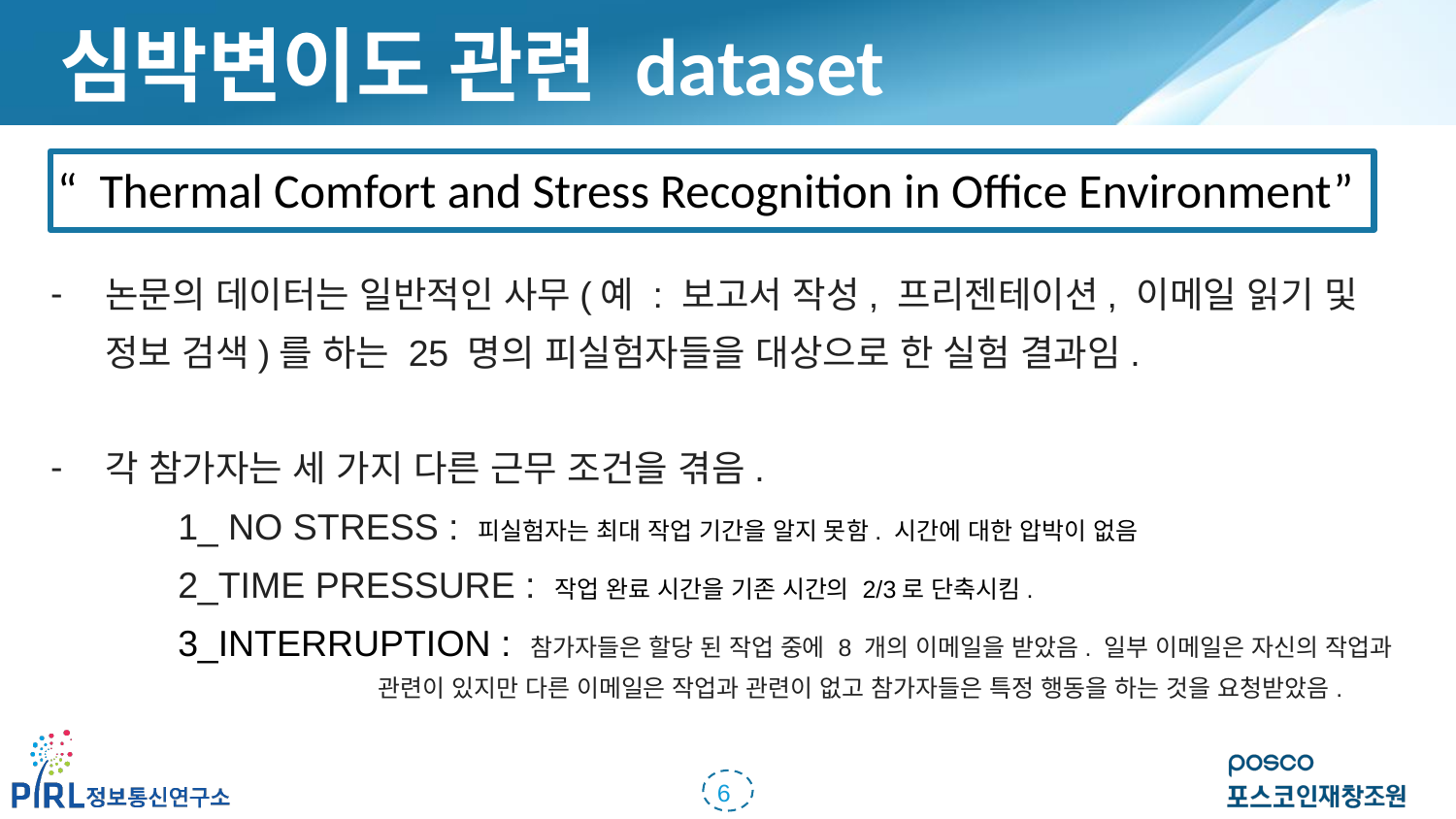

심박변이도 관련 dataset
“  Thermal Comfort and Stress Recognition in Office Environment”

논문의 데이터는 일반적인 사무(예 : 보고서 작성, 프리젠테이션, 이메일 읽기 및 정보 검색)를 하는 25 명의 피실험자들을 대상으로 한 실험 결과임.

각 참가자는 세 가지 다른 근무 조건을 겪음.
	1_ NO STRESS : 피실험자는 최대 작업 기간을 알지 못함. 시간에 대한 압박이 없음
	2_TIME PRESSURE : 작업 완료 시간을 기존 시간의 2/3로 단축시킴.
	3_INTERRUPTION : 참가자들은 할당 된 작업 중에 8 개의 이메일을 받았음. 일부 이메일은 자신의 작업과
                                                  관련이 있지만 다른 이메일은 작업과 관련이 없고 참가자들은 특정 행동을 하는 것을 요청받았음.